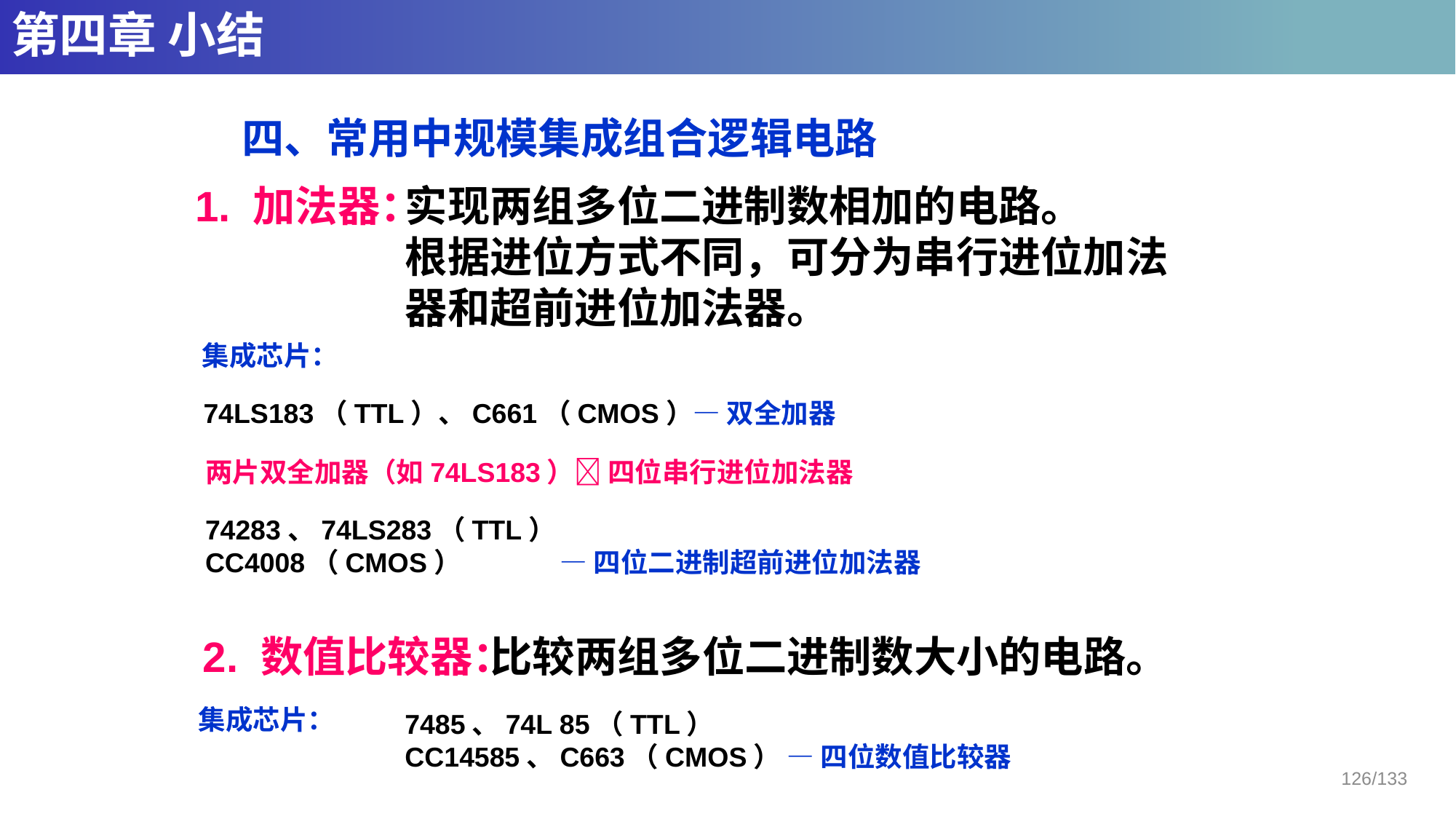

# 第四章 小结
四、常用中规模集成组合逻辑电路
1. 加法器：
实现两组多位二进制数相加的电路。
根据进位方式不同，可分为串行进位加法
器和超前进位加法器。
集成芯片：
74LS183（TTL）、C661（CMOS）— 双全加器
两片双全加器（如74LS183）→ 四位串行进位加法器
74283、74LS283（TTL）
CC4008（CMOS）                — 四位二进制超前进位加法器
2. 数值比较器：
比较两组多位二进制数大小的电路。
集成芯片：
7485、74L 85（TTL）
CC14585、C663（CMOS） — 四位数值比较器
126/133